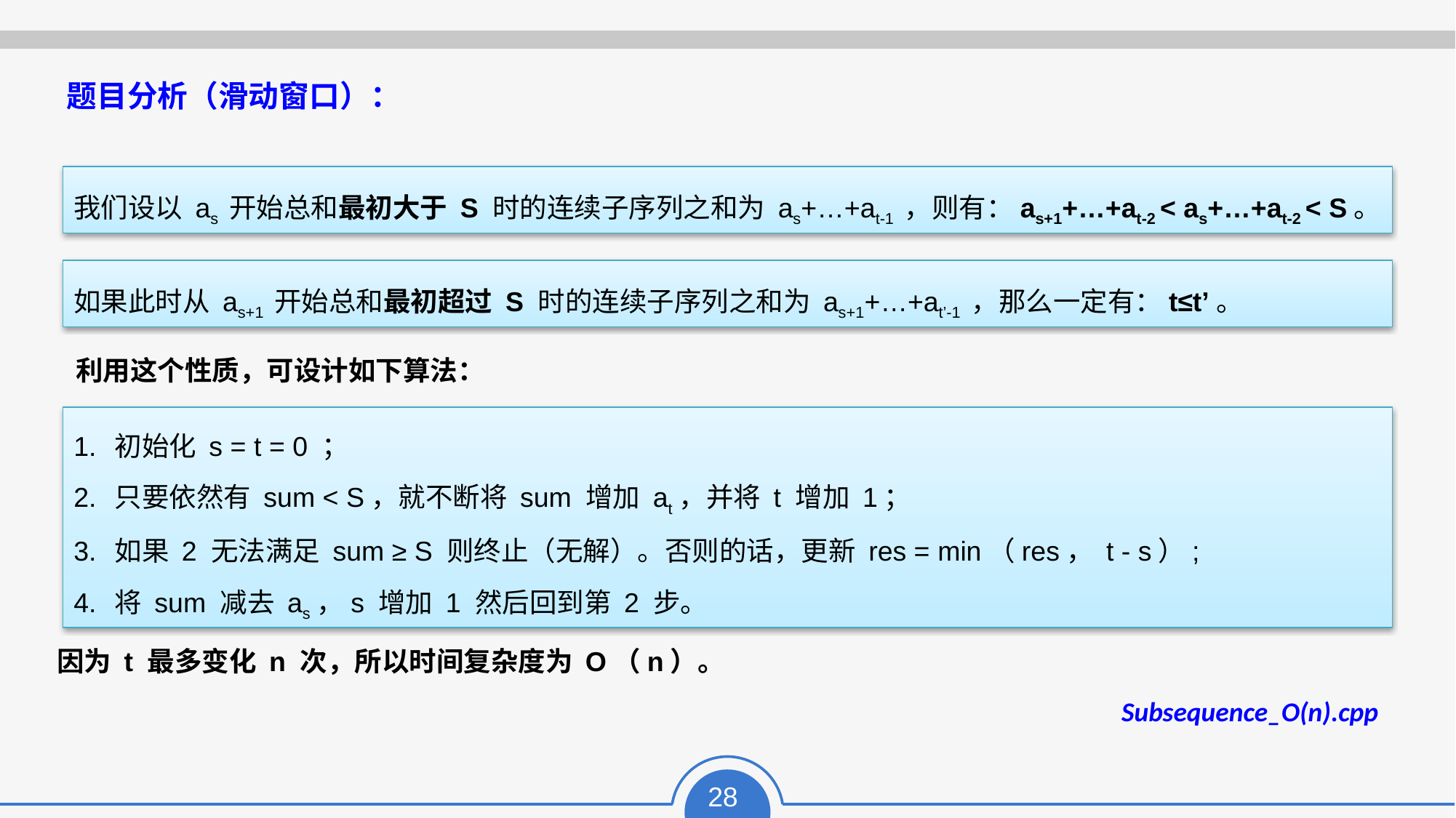

题目分析（滑动窗口）：
我们设以 as 开始总和最初大于 S 时的连续子序列之和为 as+…+at-1 ，则有：as+1+…+at-2 < as+…+at-2 < S。
如果此时从 as+1 开始总和最初超过 S 时的连续子序列之和为 as+1+…+at’-1 ，那么一定有：t≤t’。
利用这个性质，可设计如下算法：
初始化 s = t = 0 ；
只要依然有 sum < S，就不断将 sum 增加 at，并将 t 增加 1；
如果 2 无法满足 sum ≥ S 则终止（无解）。否则的话，更新 res = min（res， t - s）;
将 sum 减去 as，s 增加 1 然后回到第 2 步。
因为 t 最多变化 n 次，所以时间复杂度为 O（n）。
Subsequence_O(n).cpp